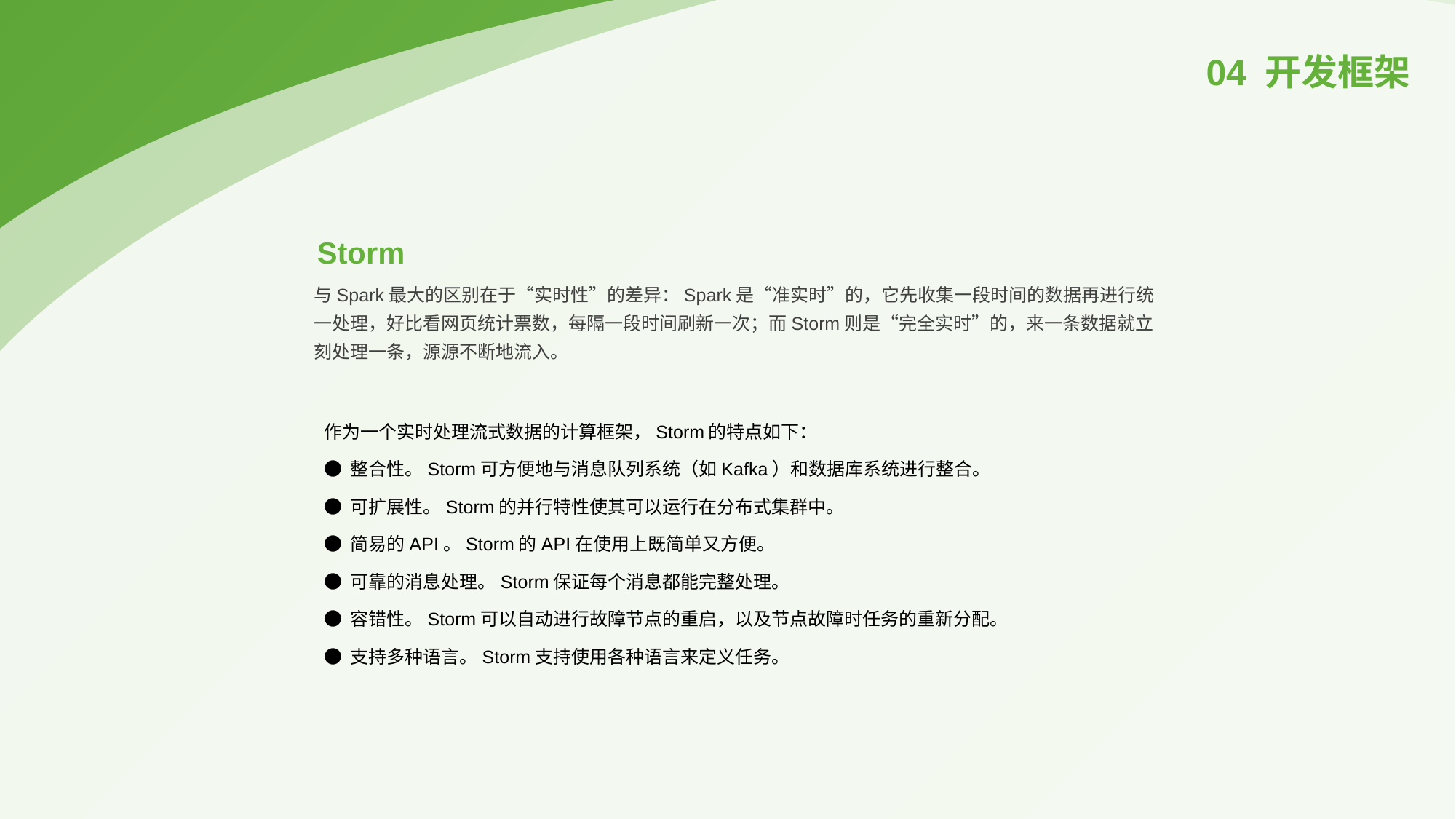

04 开发框架
Storm
与Spark最大的区别在于“实时性”的差异：Spark是“准实时”的，它先收集一段时间的数据再进行统一处理，好比看网页统计票数，每隔一段时间刷新一次；而Storm则是“完全实时”的，来一条数据就立刻处理一条，源源不断地流入。
作为一个实时处理流式数据的计算框架，Storm的特点如下：
● 整合性。Storm可方便地与消息队列系统（如Kafka）和数据库系统进行整合。
● 可扩展性。Storm的并行特性使其可以运行在分布式集群中。
● 简易的API。Storm的API在使用上既简单又方便。
● 可靠的消息处理。Storm保证每个消息都能完整处理。
● 容错性。Storm可以自动进行故障节点的重启，以及节点故障时任务的重新分配。
● 支持多种语言。Storm支持使用各种语言来定义任务。